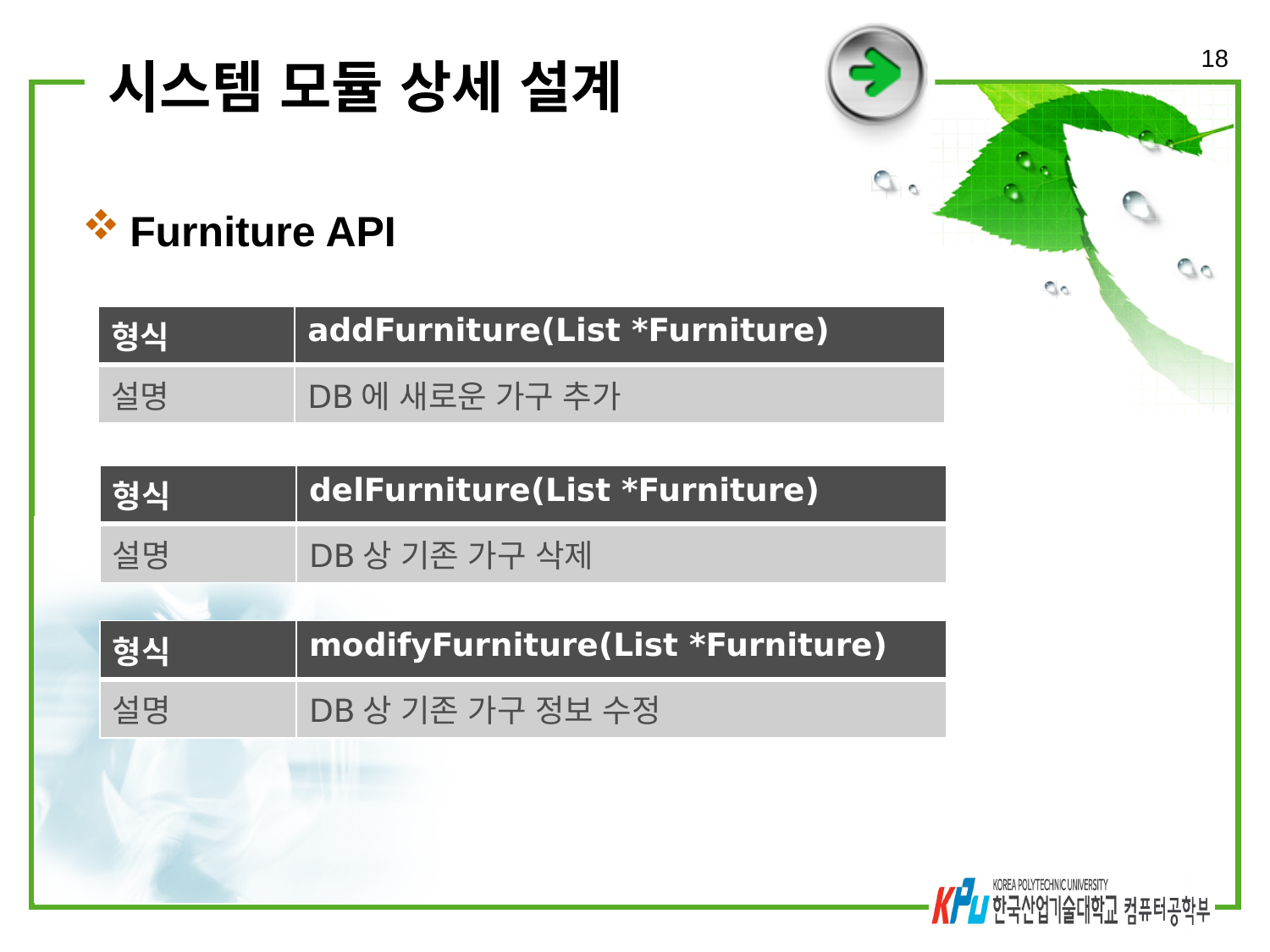

18
# 시스템 모듈 상세 설계
Furniture API

| 형식 | addFurniture(List \*Furniture) |
| --- | --- |
| 설명 | DB에 새로운 가구 추가 |
| 형식 | delFurniture(List \*Furniture) |
| --- | --- |
| 설명 | DB상 기존 가구 삭제 |
| 형식 | modifyFurniture(List \*Furniture) |
| --- | --- |
| 설명 | DB상 기존 가구 정보 수정 |